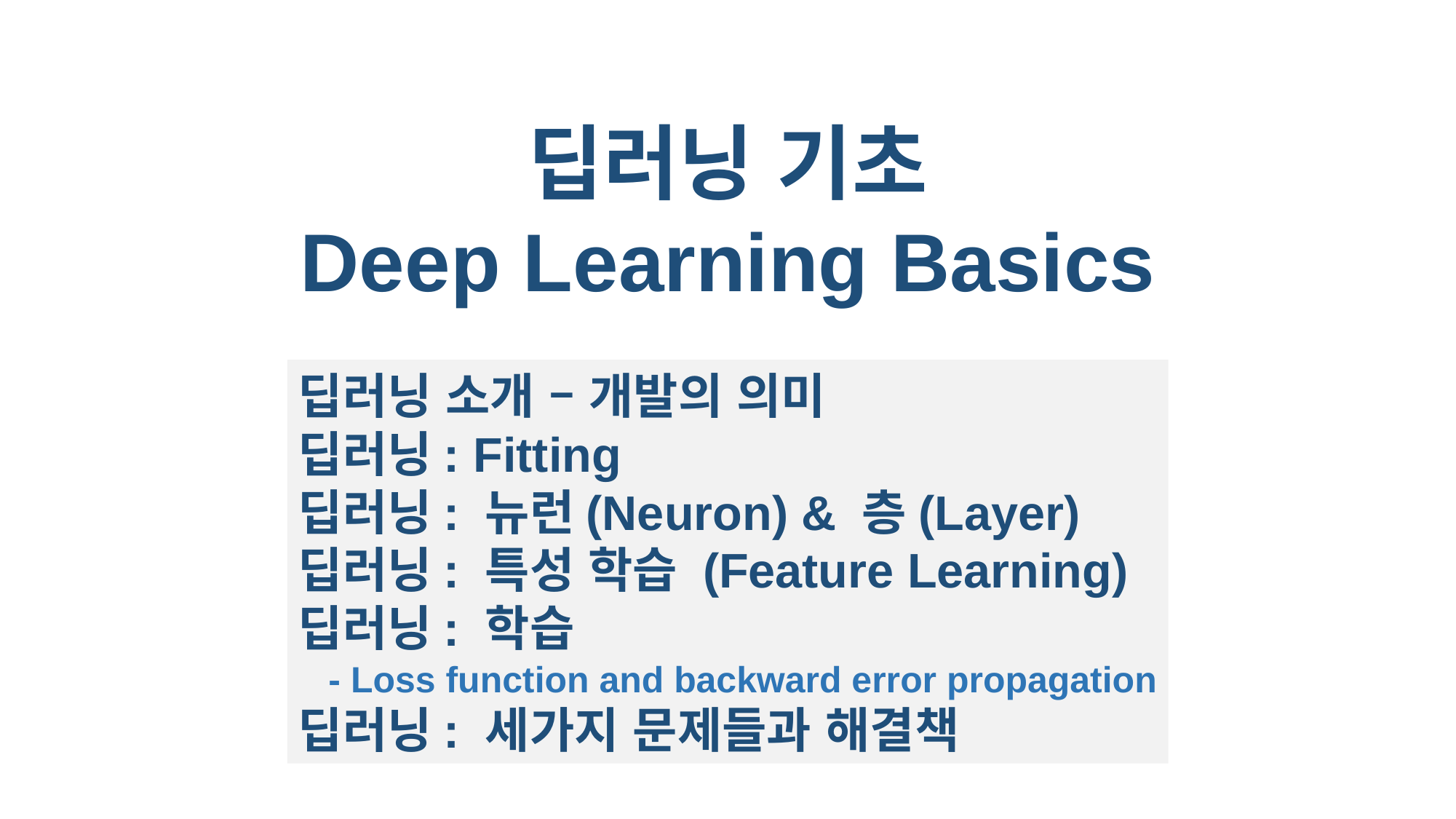

딥러닝 기초
Deep Learning Basics
딥러닝 소개 – 개발의 의미
딥러닝: Fitting
딥러닝: 뉴런(Neuron) & 층(Layer)
딥러닝: 특성 학습 (Feature Learning)
딥러닝: 학습
   - Loss function and backward error propagation
딥러닝: 세가지 문제들과 해결책